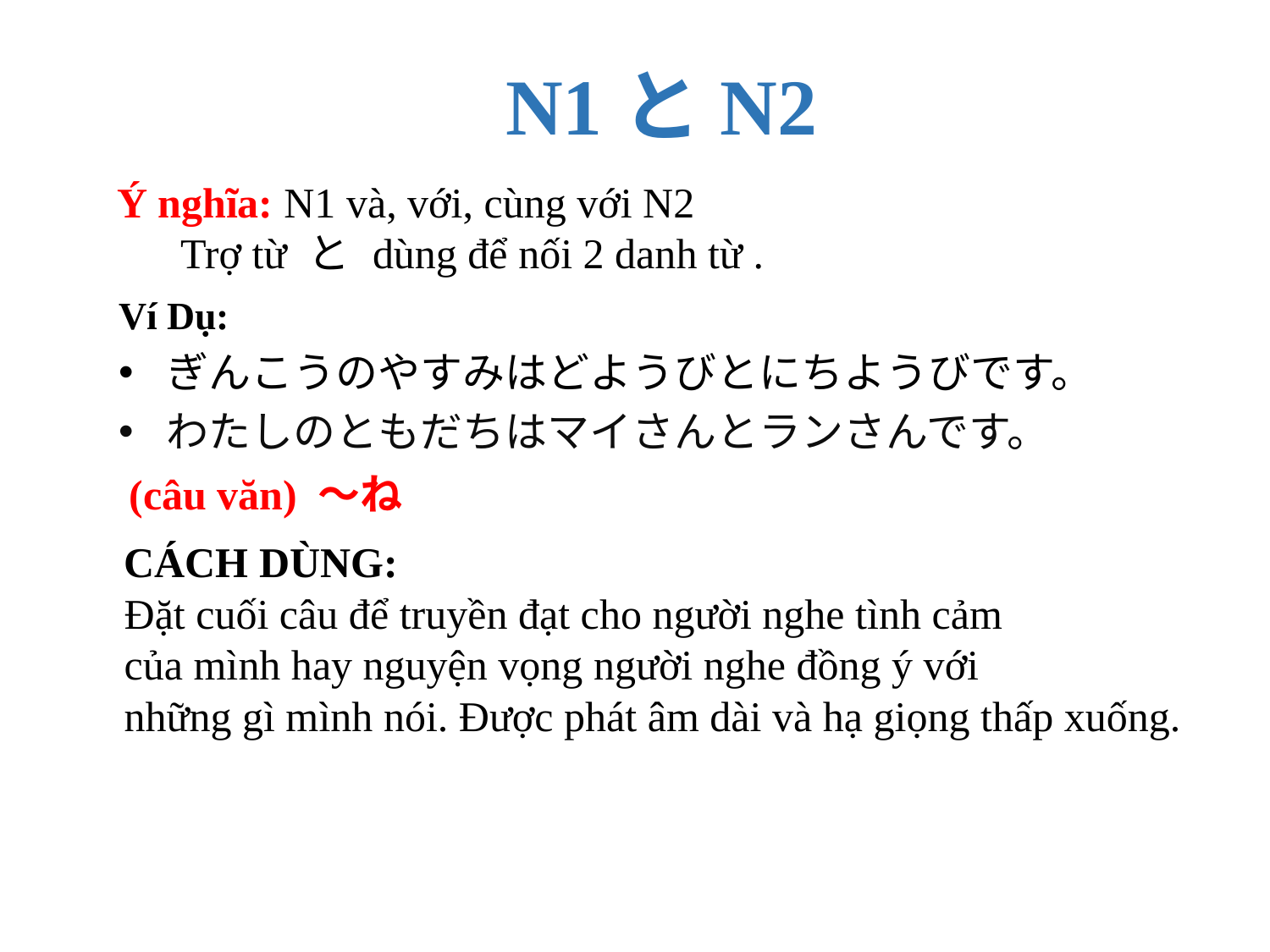

# N1とN2
Ý nghĩa: N1 và, với, cùng với N2
Trợ từ と dùng để nối 2 danh từ .
Ví Dụ:
ぎんこうのやすみはどようびとにちようびです。
わたしのともだちはマイさんとランさんです。
(câu văn) ～ね

CÁCH DÙNG:

Đặt cuối câu để truyền đạt cho người nghe tình cảm

của mình hay nguyện vọng người nghe đồng ý với

những gì mình nói. Được phát âm dài và hạ giọng thấp xuống.